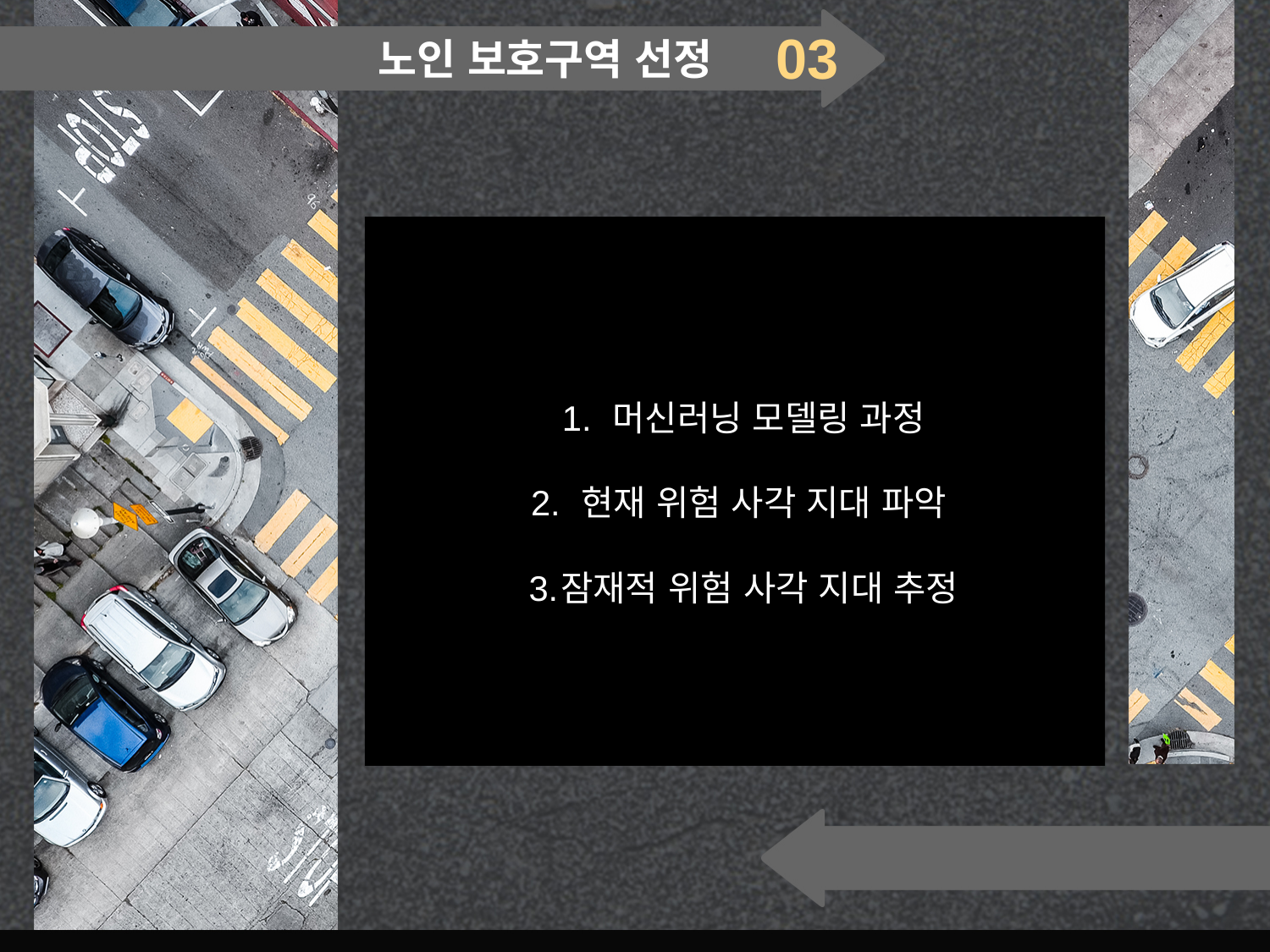

03
노인 보호구역 선정
 머신러닝 모델링 과정
 현재 위험 사각 지대 파악
잠재적 위험 사각 지대 추정